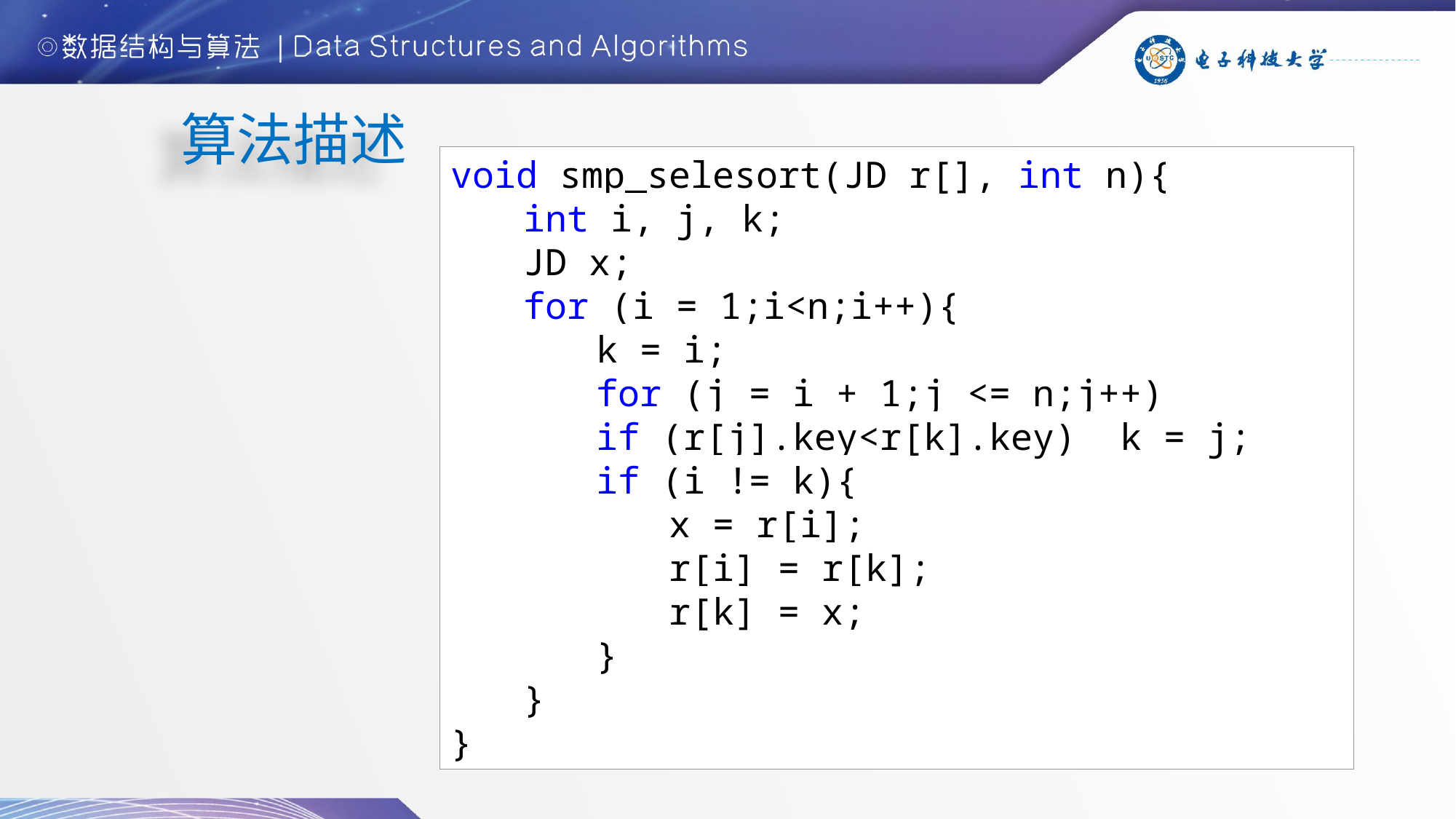

算法描述
void smp_selesort(JD r[], int n){
int i, j, k;
JD x;
for (i = 1;i<n;i++){
k = i;
for (j = i + 1;j <= n;j++)
if (r[j].key<r[k].key)  k = j;
if (i != k){
x = r[i];
r[i] = r[k];
r[k] = x;
}
}
}